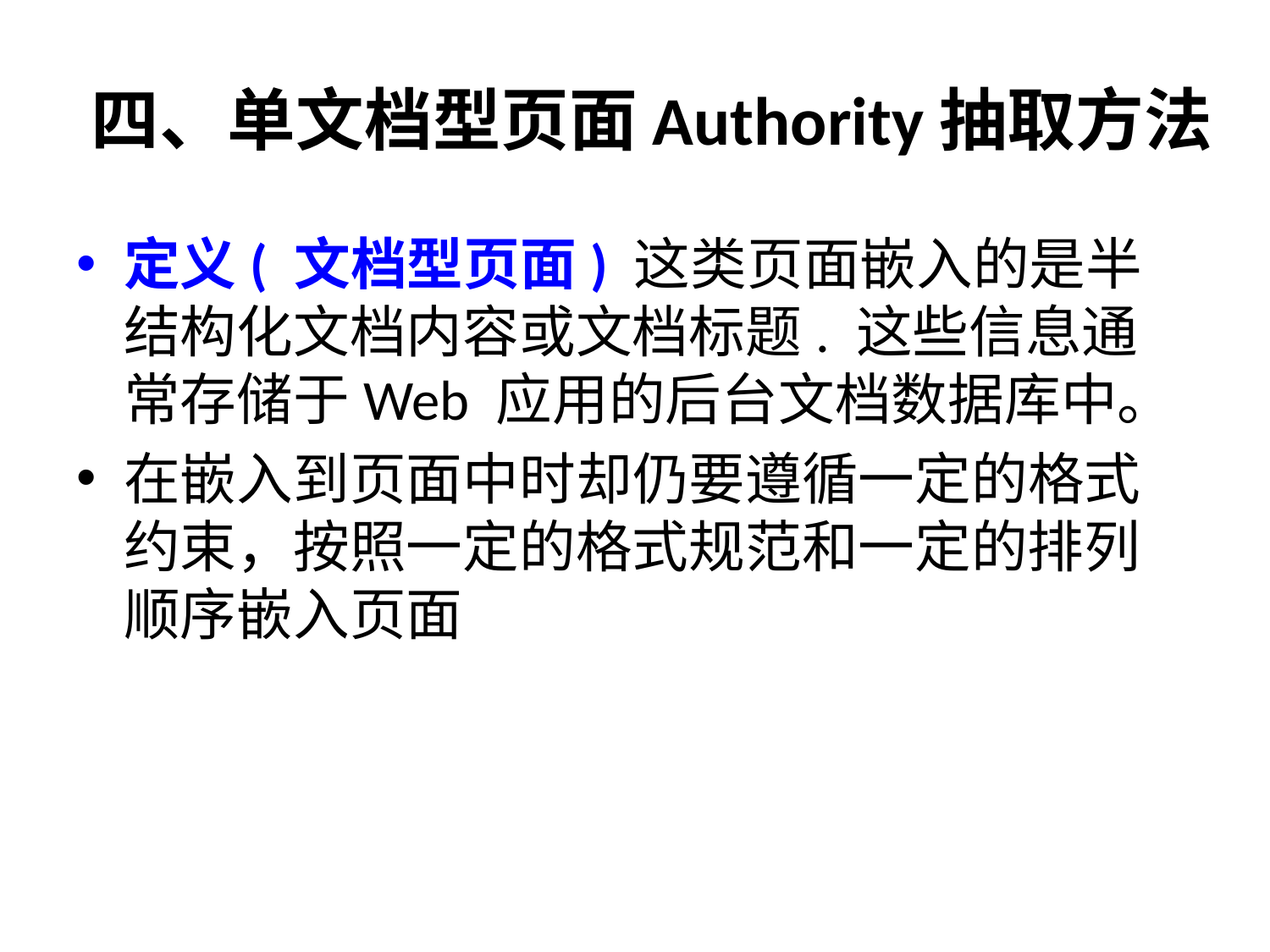

# 四、单文档型页面Authority抽取方法
定义( 文档型页面) 这类页面嵌入的是半结构化文档内容或文档标题. 这些信息通常存储于Web 应用的后台文档数据库中。
在嵌入到页面中时却仍要遵循一定的格式约束，按照一定的格式规范和一定的排列顺序嵌入页面